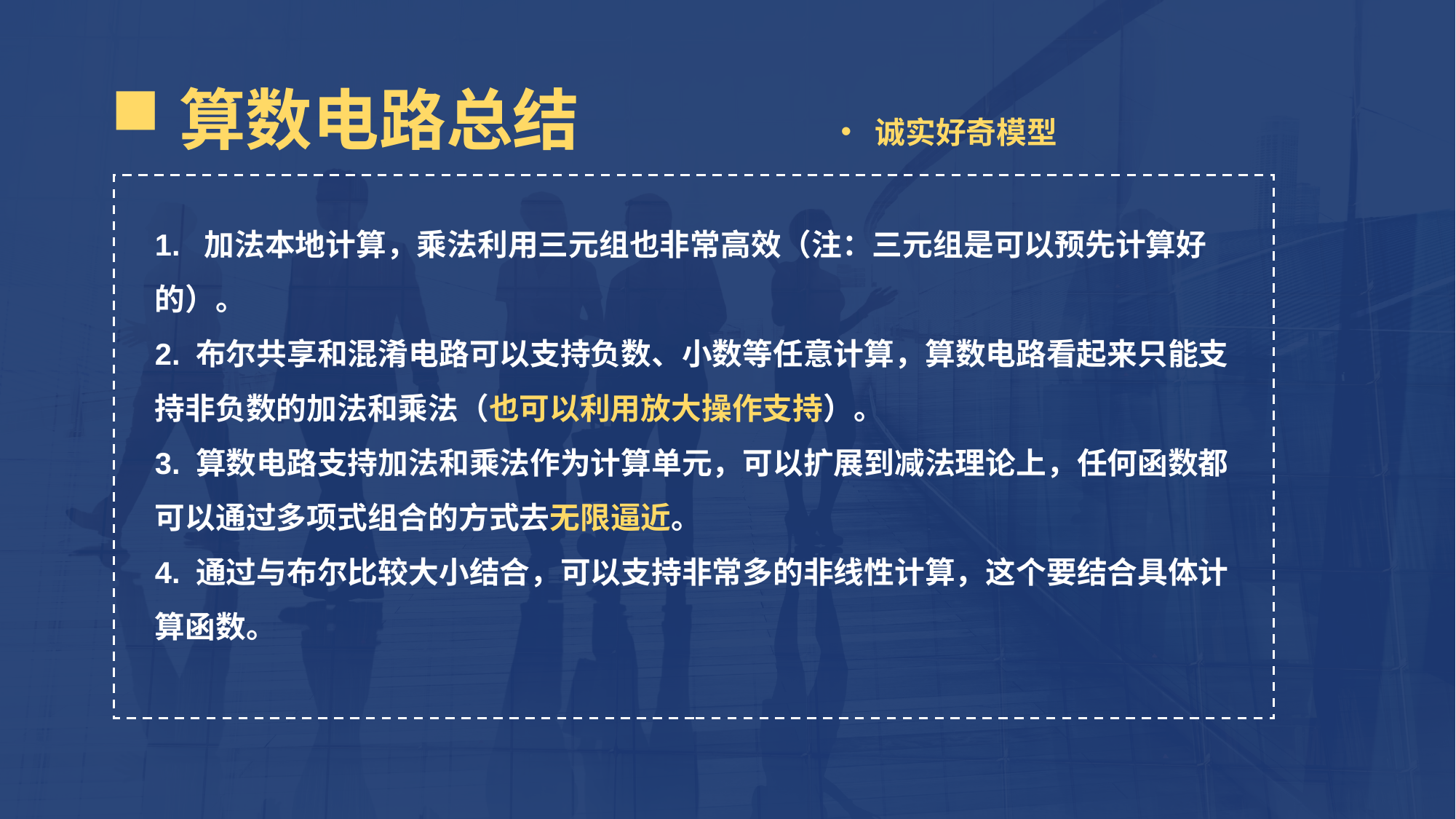

算数电路总结
诚实好奇模型

1.  加法本地计算，乘法利用三元组也非常高效（注：三元组是可以预先计算好的）。
2. 布尔共享和混淆电路可以支持负数、小数等任意计算，算数电路看起来只能支持非负数的加法和乘法（也可以利用放大操作支持）。
3. 算数电路支持加法和乘法作为计算单元，可以扩展到减法理论上，任何函数都可以通过多项式组合的方式去无限逼近。
4. 通过与布尔比较大小结合，可以支持非常多的非线性计算，这个要结合具体计算函数。